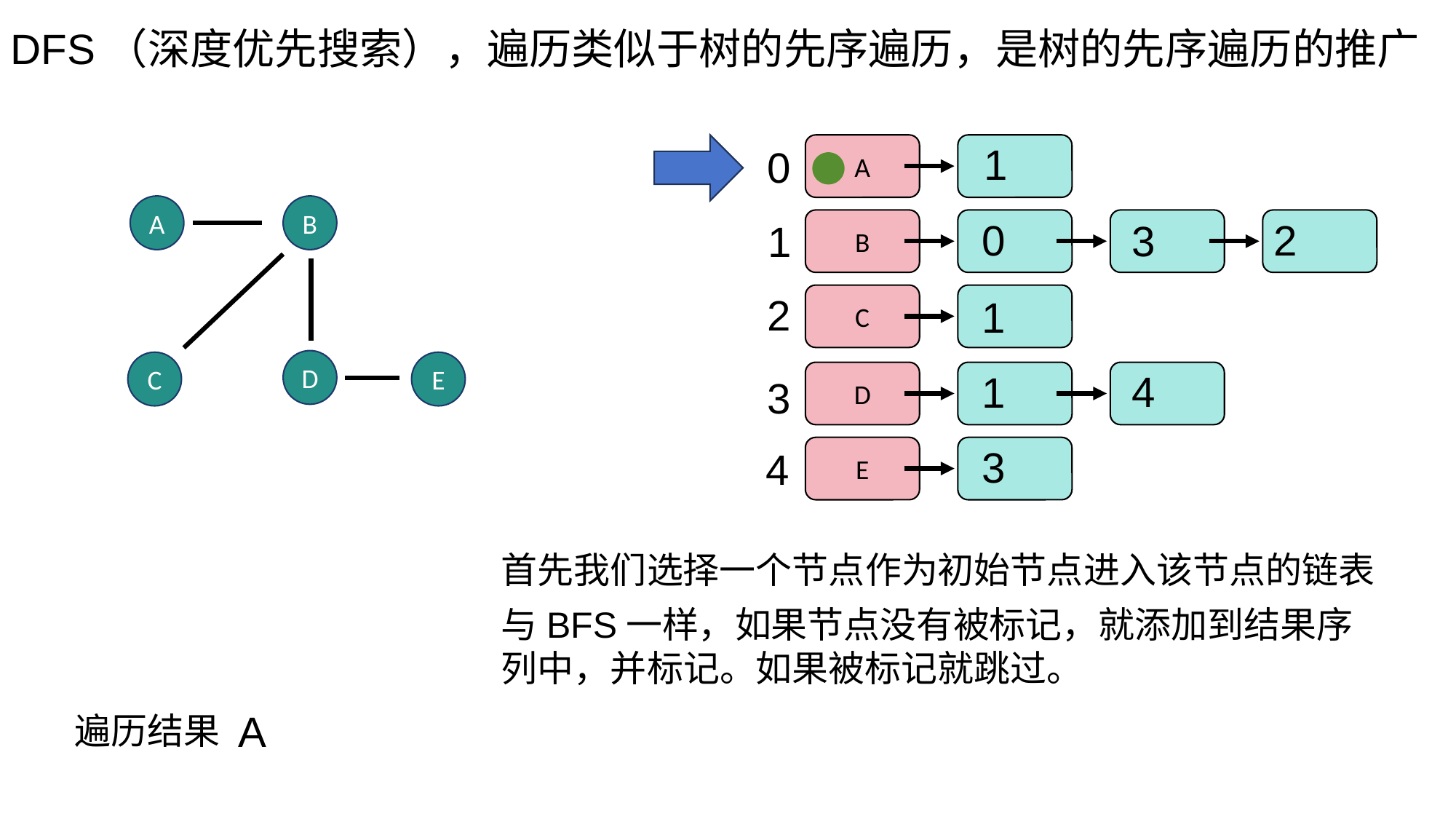

DFS（深度优先搜索），遍历类似于树的先序遍历，是树的先序遍历的推广

1
0
A

A
B
0
2
3
1
B

2
C

1
D
C
E
4
1
D

3
3
4
E

首先我们选择一个节点作为初始节点进入该节点的链表
与BFS一样，如果节点没有被标记，就添加到结果序列中，并标记。如果被标记就跳过。
A
遍历结果